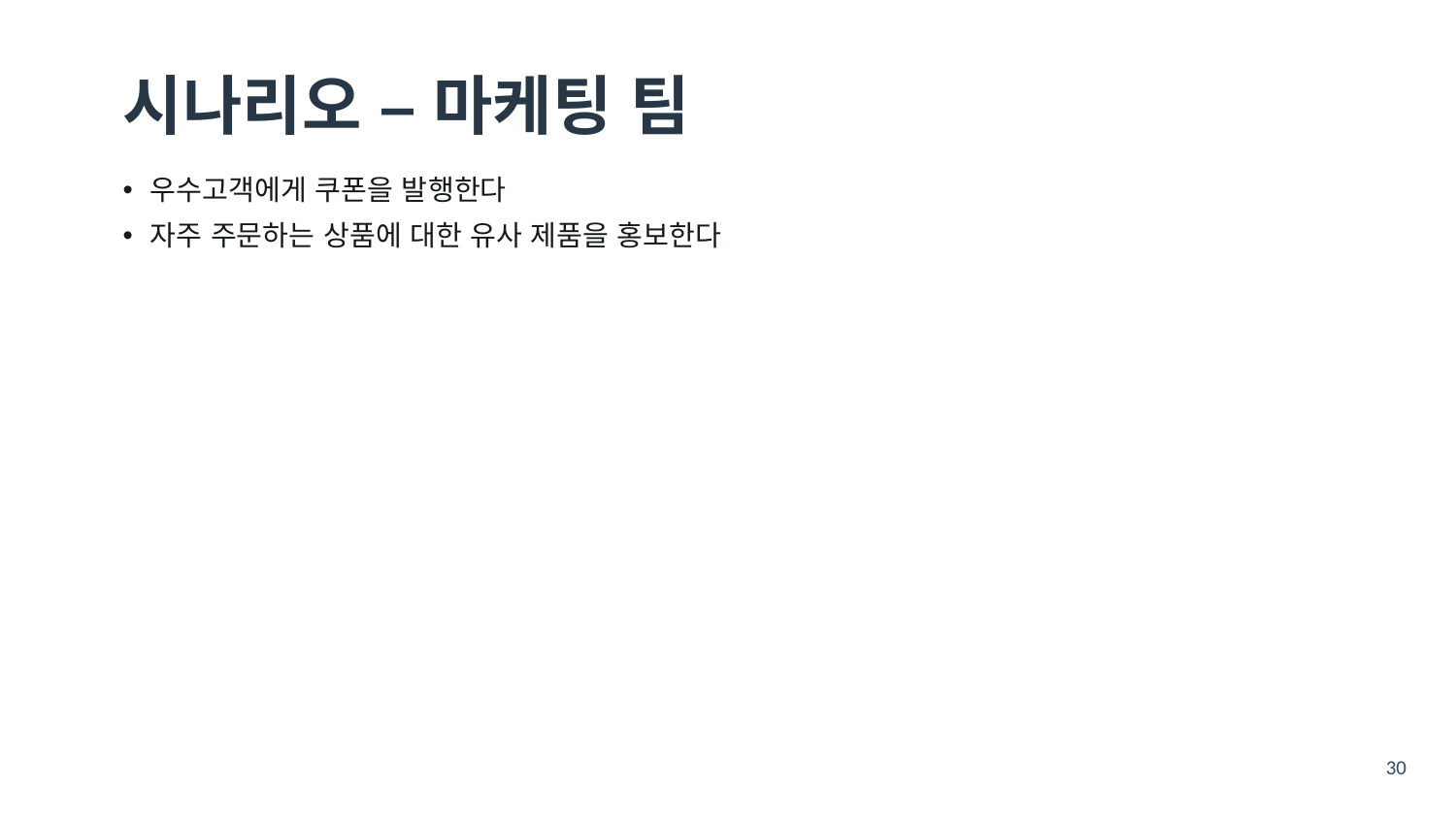

# 시나리오 – 마케팅 팀
우수고객에게 쿠폰을 발행한다
자주 주문하는 상품에 대한 유사 제품을 홍보한다